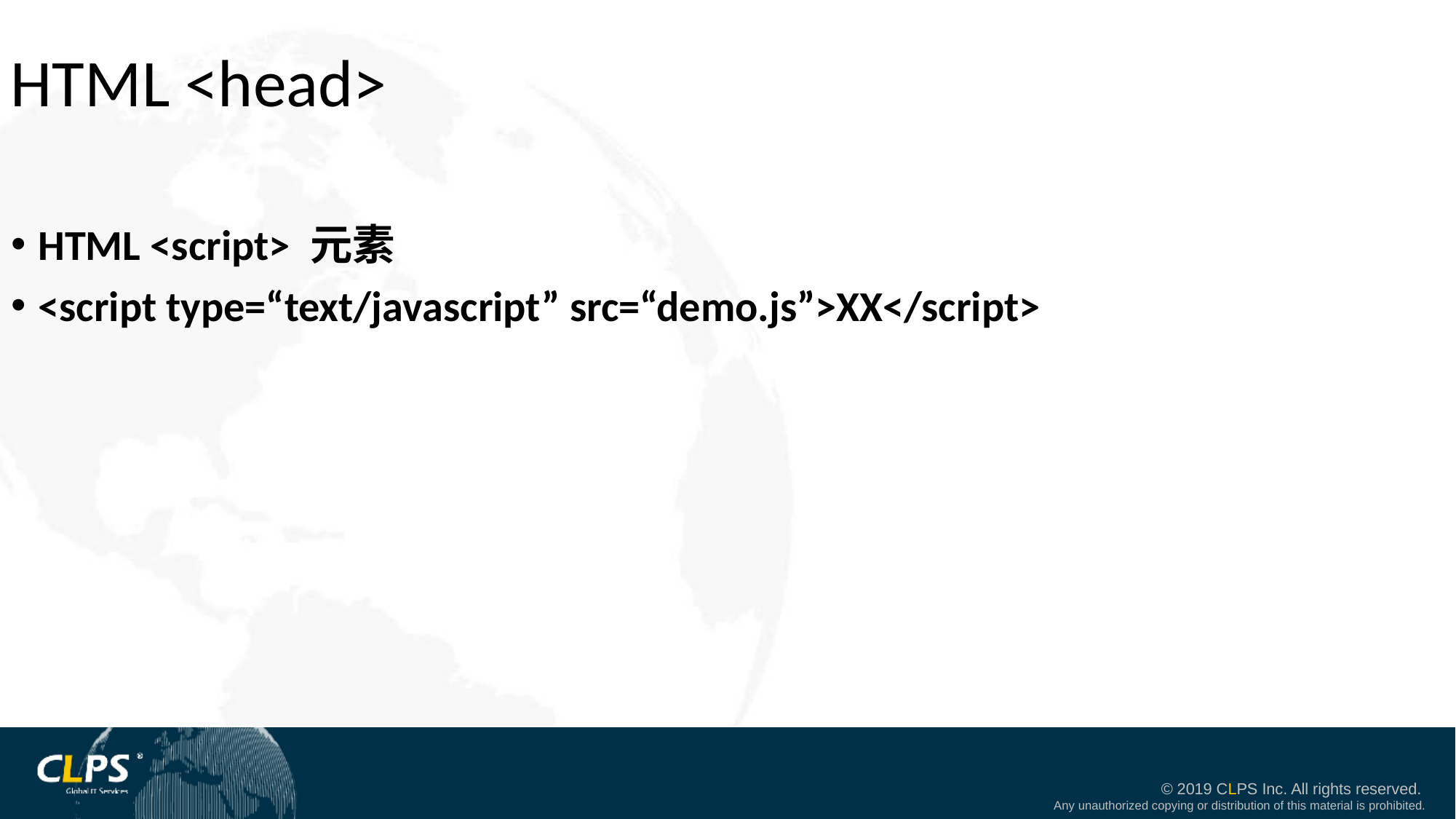

HTML <head>
HTML <script> 元素
<script type=“text/javascript” src=“demo.js”>XX</script>